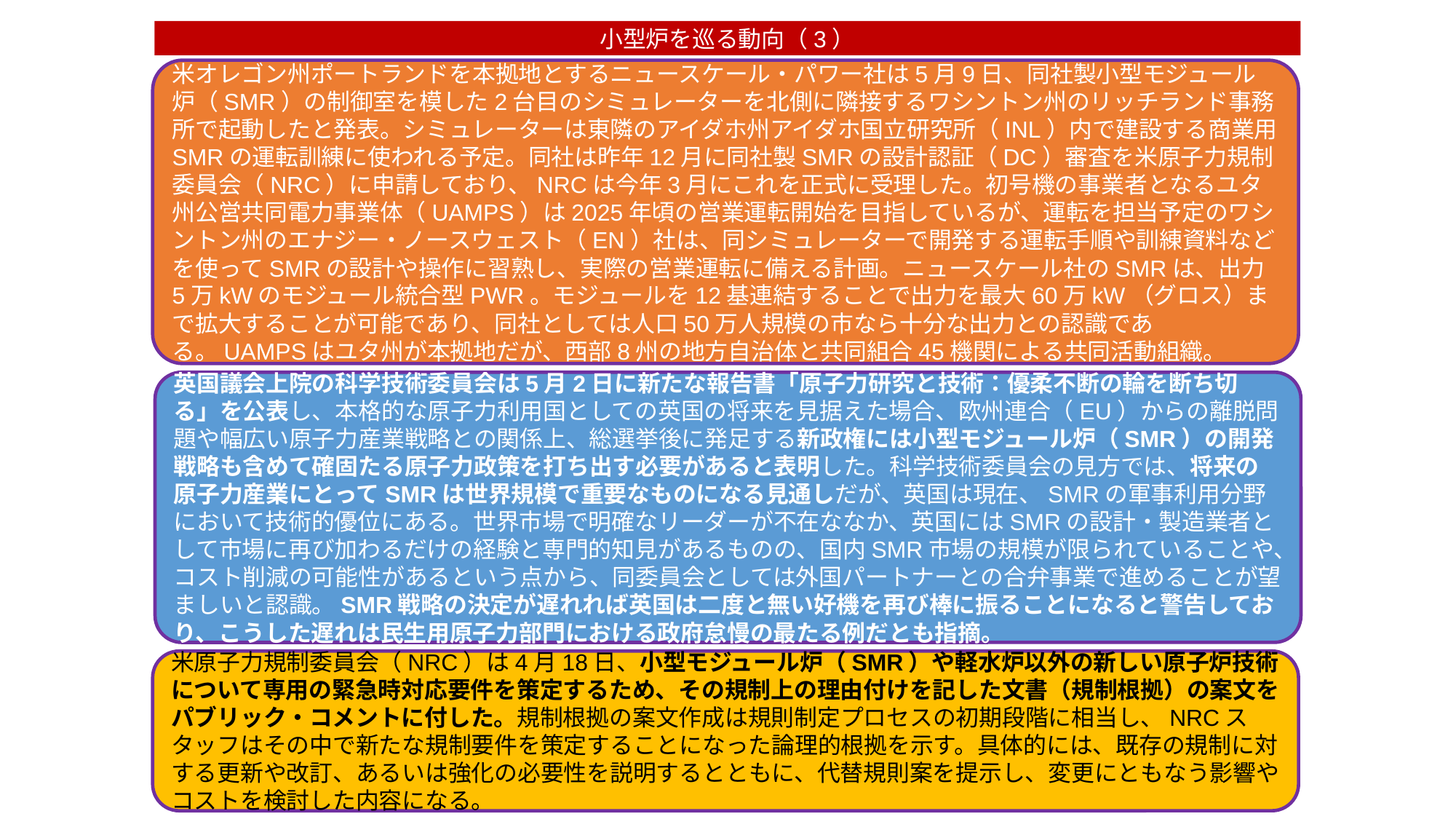

小型炉を巡る動向（3）
米オレゴン州ポートランドを本拠地とするニュースケール・パワー社は5月9日、同社製小型モジュール炉（SMR）の制御室を模した2台目のシミュレーターを北側に隣接するワシントン州のリッチランド事務所で起動したと発表。シミュレーターは東隣のアイダホ州アイダホ国立研究所（INL）内で建設する商業用SMRの運転訓練に使われる予定。同社は昨年12月に同社製SMRの設計認証（DC）審査を米原子力規制委員会（NRC）に申請しており、NRCは今年3月にこれを正式に受理した。初号機の事業者となるユタ州公営共同電力事業体（UAMPS）は2025年頃の営業運転開始を目指しているが、運転を担当予定のワシントン州のエナジー・ノースウェスト（EN）社は、同シミュレーターで開発する運転手順や訓練資料などを使ってSMRの設計や操作に習熟し、実際の営業運転に備える計画。ニュースケール社のSMRは、出力5万kWのモジュール統合型PWR。モジュールを12基連結することで出力を最大60万kW（グロス）まで拡大することが可能であり、同社としては人口50万人規模の市なら十分な出力との認識である。UAMPSはユタ州が本拠地だが、西部8州の地方自治体と共同組合45機関による共同活動組織。
英国議会上院の科学技術委員会は5月2日に新たな報告書「原子力研究と技術：優柔不断の輪を断ち切る」を公表し、本格的な原子力利用国としての英国の将来を見据えた場合、欧州連合（EU）からの離脱問題や幅広い原子力産業戦略との関係上、総選挙後に発足する新政権には小型モジュール炉（SMR）の開発戦略も含めて確固たる原子力政策を打ち出す必要があると表明した。科学技術委員会の見方では、将来の原子力産業にとってSMRは世界規模で重要なものになる見通しだが、英国は現在、SMRの軍事利用分野において技術的優位にある。世界市場で明確なリーダーが不在ななか、英国にはSMRの設計・製造業者として市場に再び加わるだけの経験と専門的知見があるものの、国内SMR市場の規模が限られていることや、コスト削減の可能性があるという点から、同委員会としては外国パートナーとの合弁事業で進めることが望ましいと認識。SMR戦略の決定が遅れれば英国は二度と無い好機を再び棒に振ることになると警告しており、こうした遅れは民生用原子力部門における政府怠慢の最たる例だとも指摘。
米原子力規制委員会（NRC）は4月18日、小型モジュール炉（SMR）や軽水炉以外の新しい原子炉技術について専用の緊急時対応要件を策定するため、その規制上の理由付けを記した文書（規制根拠）の案文をパブリック・コメントに付した。規制根拠の案文作成は規則制定プロセスの初期段階に相当し、NRCスタッフはその中で新たな規制要件を策定することになった論理的根拠を示す。具体的には、既存の規制に対する更新や改訂、あるいは強化の必要性を説明するとともに、代替規則案を提示し、変更にともなう影響やコストを検討した内容になる。